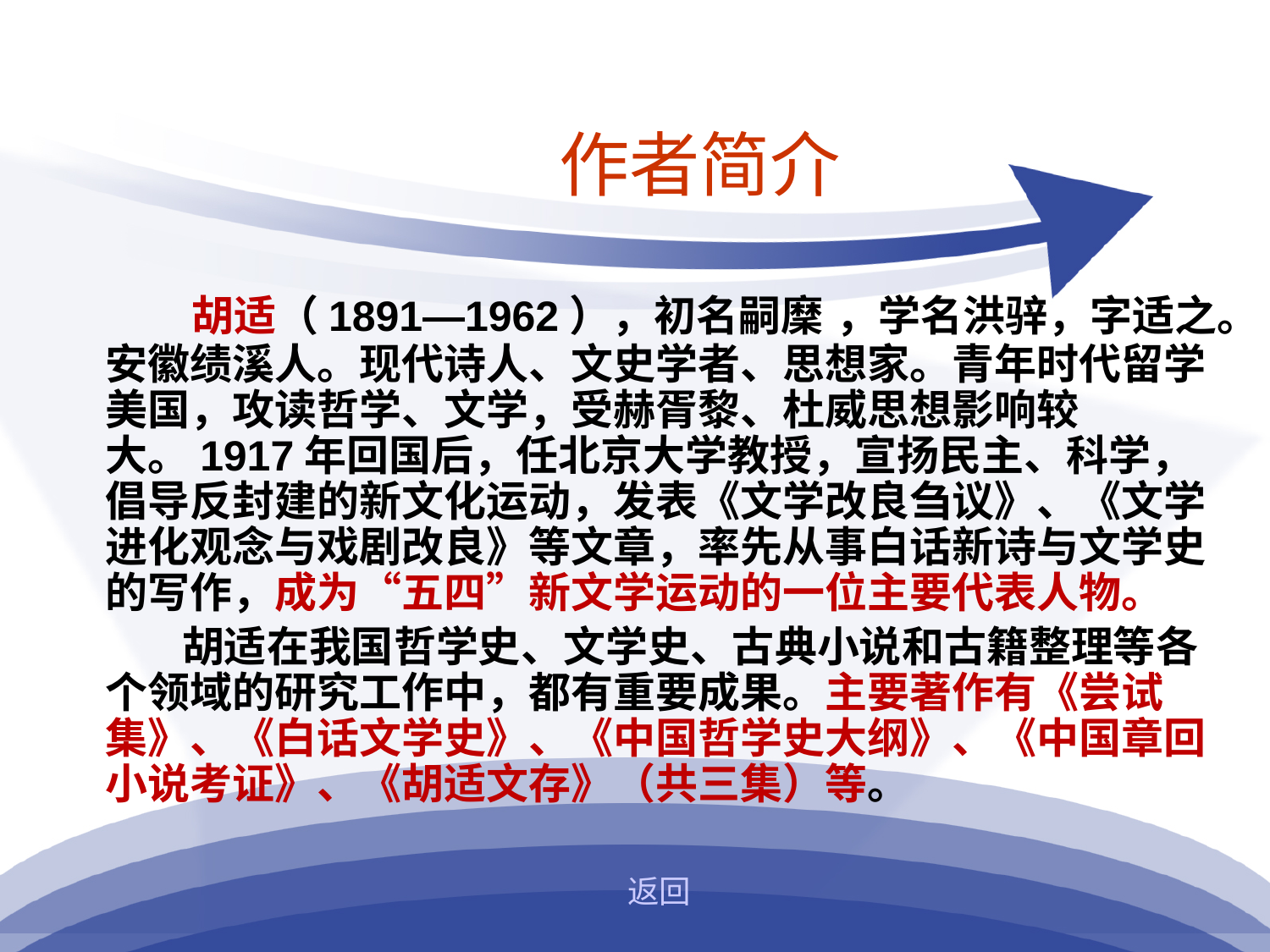

# 作者简介
             胡适（1891—1962），初名嗣穈 ，学名洪骍，字适之。安徽绩溪人。现代诗人、文史学者、思想家。青年时代留学美国，攻读哲学、文学，受赫胥黎、杜威思想影响较大。1917年回国后，任北京大学教授，宣扬民主、科学，倡导反封建的新文化运动，发表《文学改良刍议》、《文学进化观念与戏剧改良》等文章，率先从事白话新诗与文学史的写作，成为“五四”新文学运动的一位主要代表人物。
            胡适在我国哲学史、文学史、古典小说和古籍整理等各个领域的研究工作中，都有重要成果。主要著作有《尝试集》、《白话文学史》、《中国哲学史大纲》、《中国章回小说考证》、《胡适文存》（共三集）等。
返回